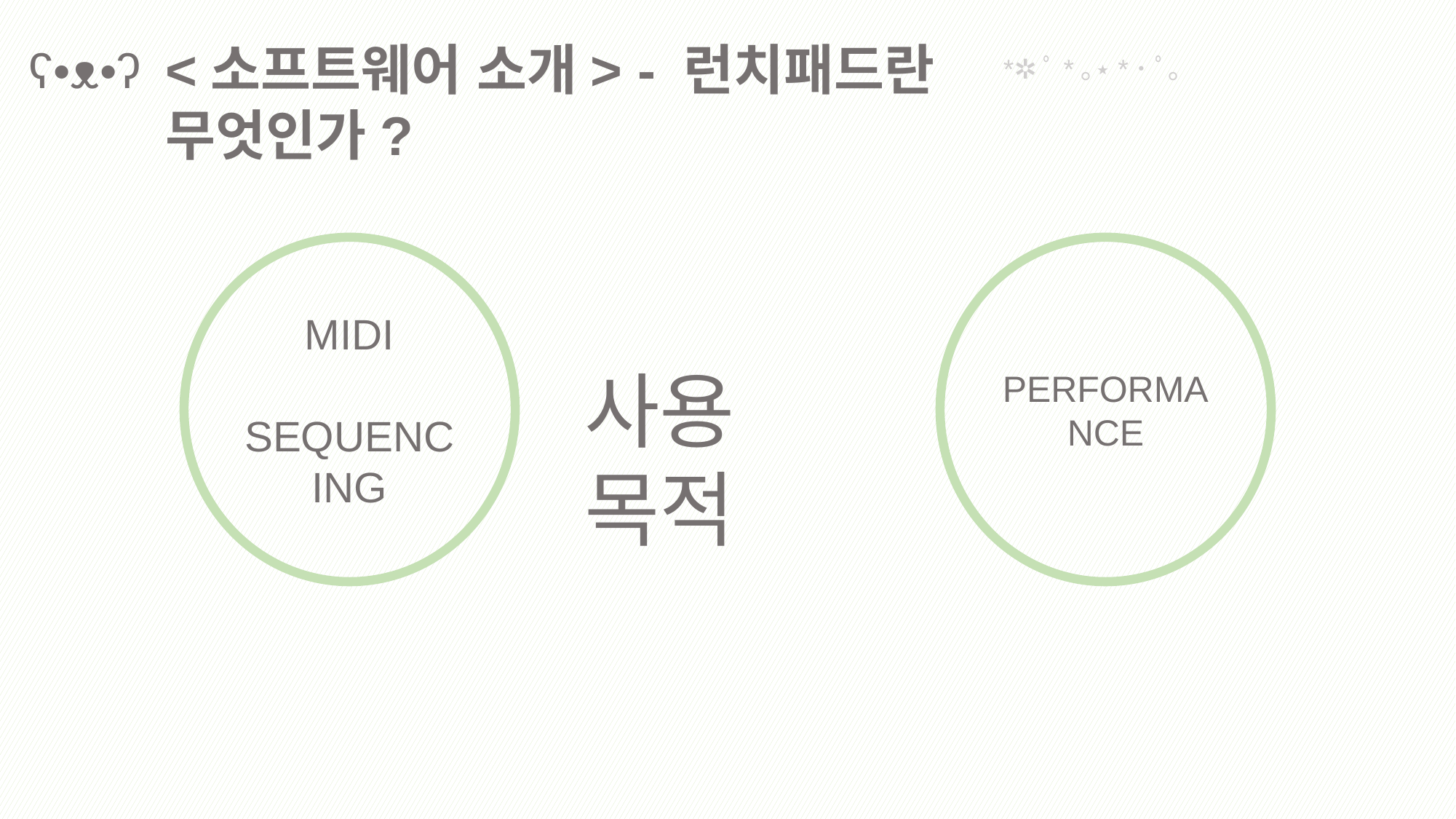

<소프트웨어 소개> - 런치패드란 무엇인가?
ʕ•ᴥ•ʔ
*✲ﾟ*｡⋆*･ ﾟ｡
MIDI

SEQUENCING
PERFORMANCE
사용 목적